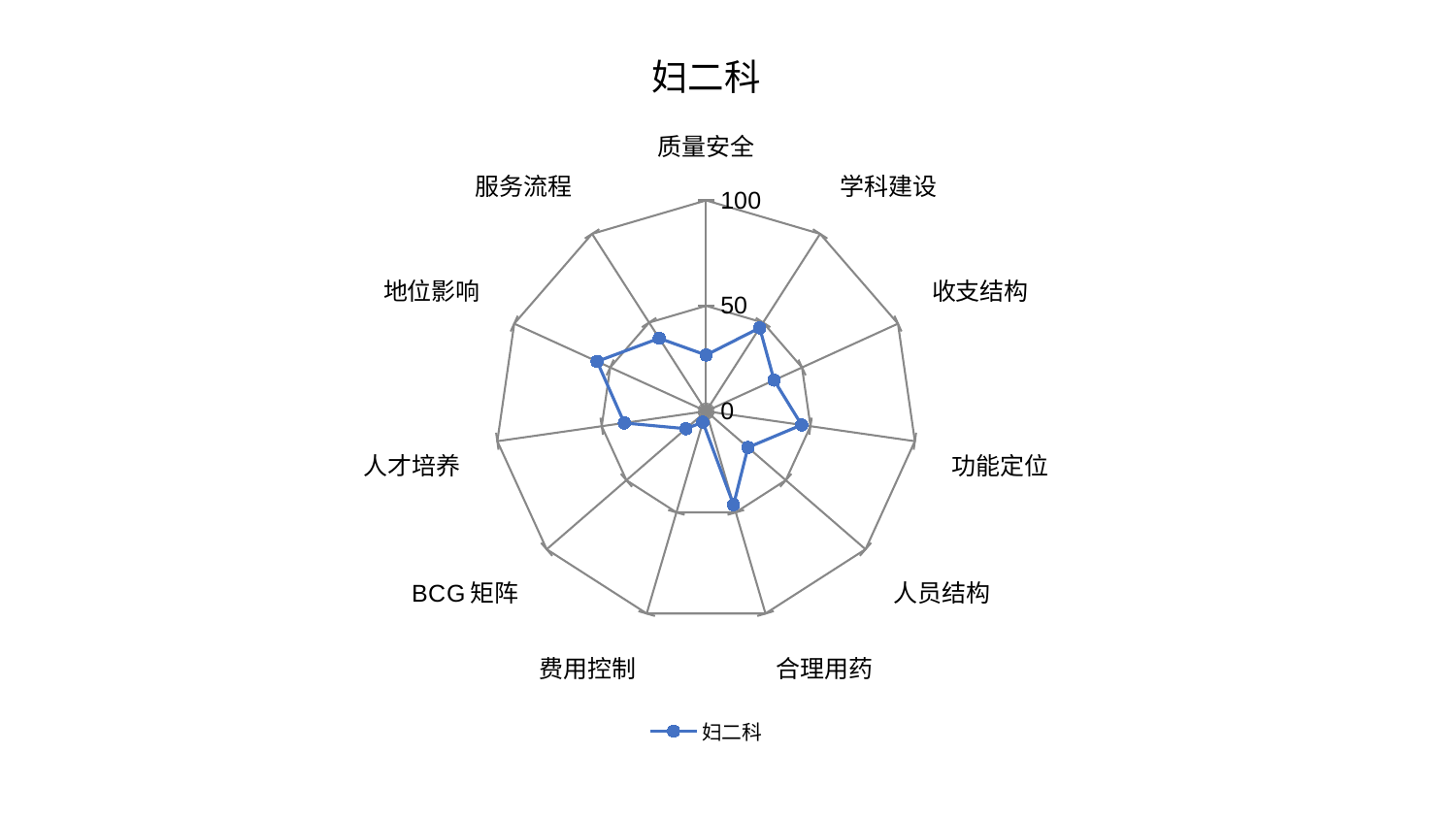

### Chart: 妇二科

| Category | 妇二科 |
|---|---|
| 质量安全 | 26.648888886370564 |
| 学科建设 | 47.015787894867174 |
| 收支结构 | 35.44579860975525 |
| 功能定位 | 45.76759502896056 |
| 人员结构 | 26.25927522798211 |
| 合理用药 | 46.22722449390223 |
| 费用控制 | 5.433200734807296 |
| BCG矩阵 | 12.67332923582121 |
| 人才培养 | 39.18041127088264 |
| 地位影响 | 56.84675846883286 |
| 服务流程 | 41.14760905121592 |
131